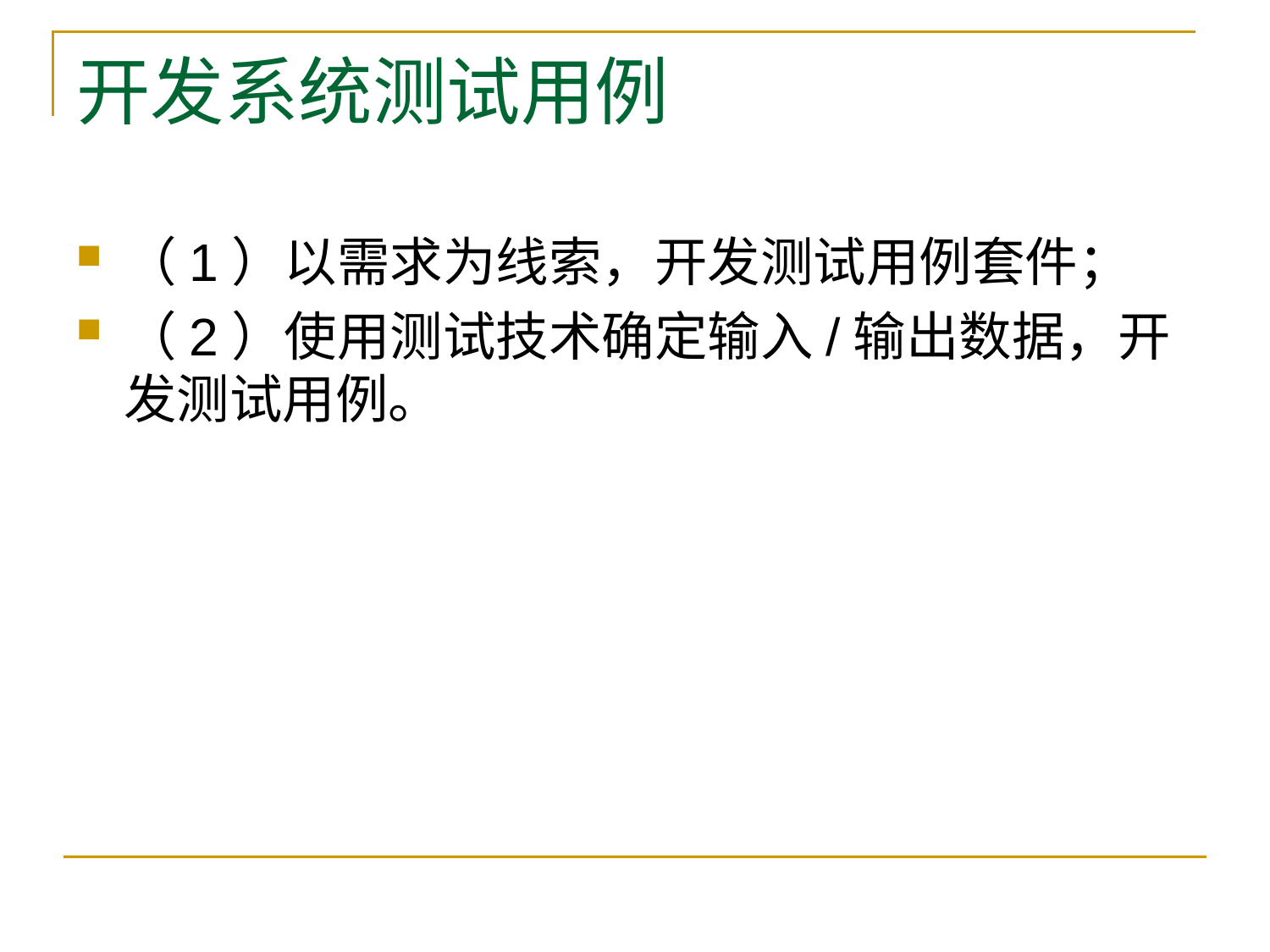

# 开发系统测试用例
（1）以需求为线索，开发测试用例套件；
（2）使用测试技术确定输入/输出数据，开发测试用例。